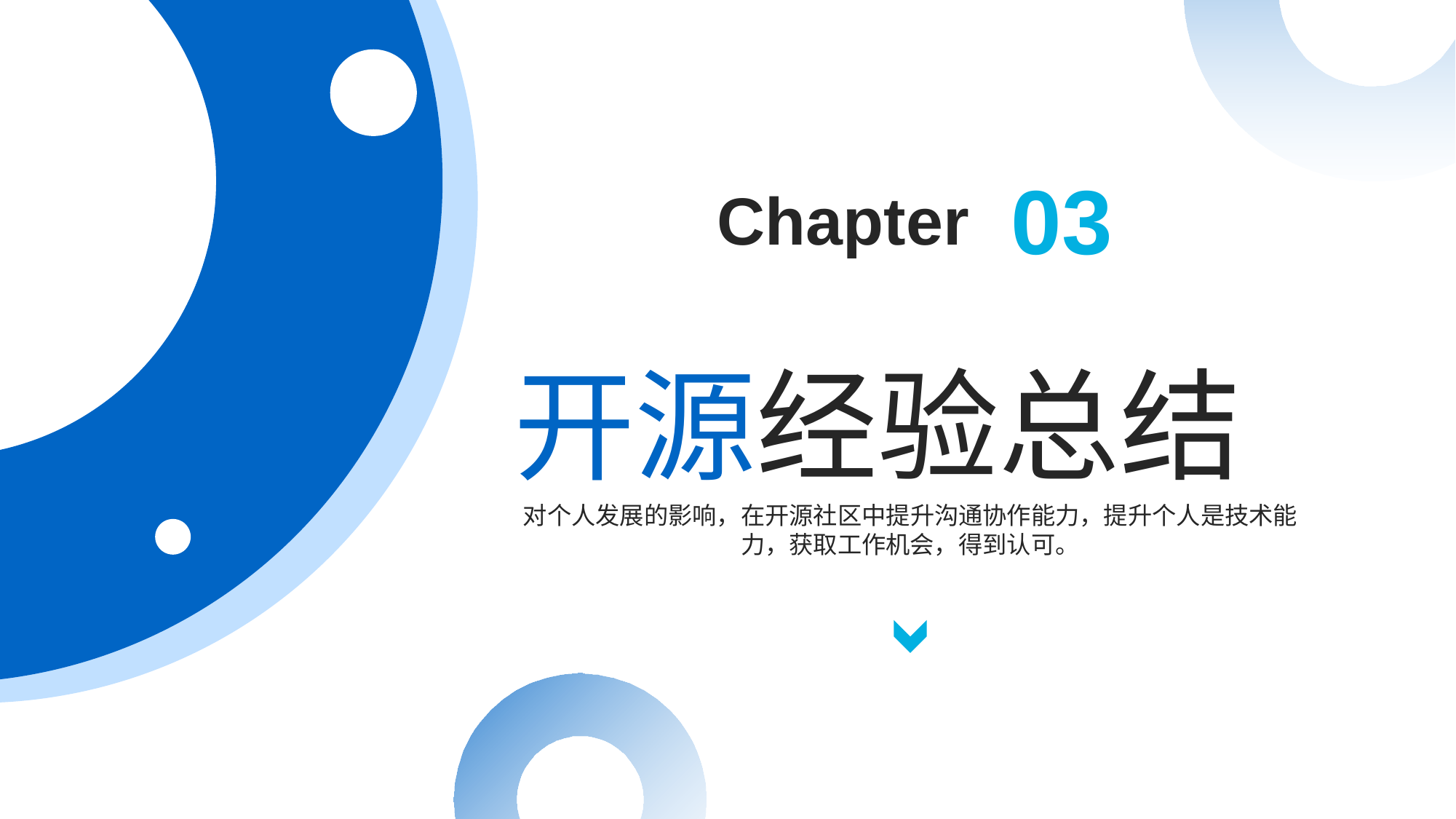

03
Chapter
开源经验总结
对个人发展的影响，在开源社区中提升沟通协作能力，提升个人是技术能力，获取工作机会，得到认可。